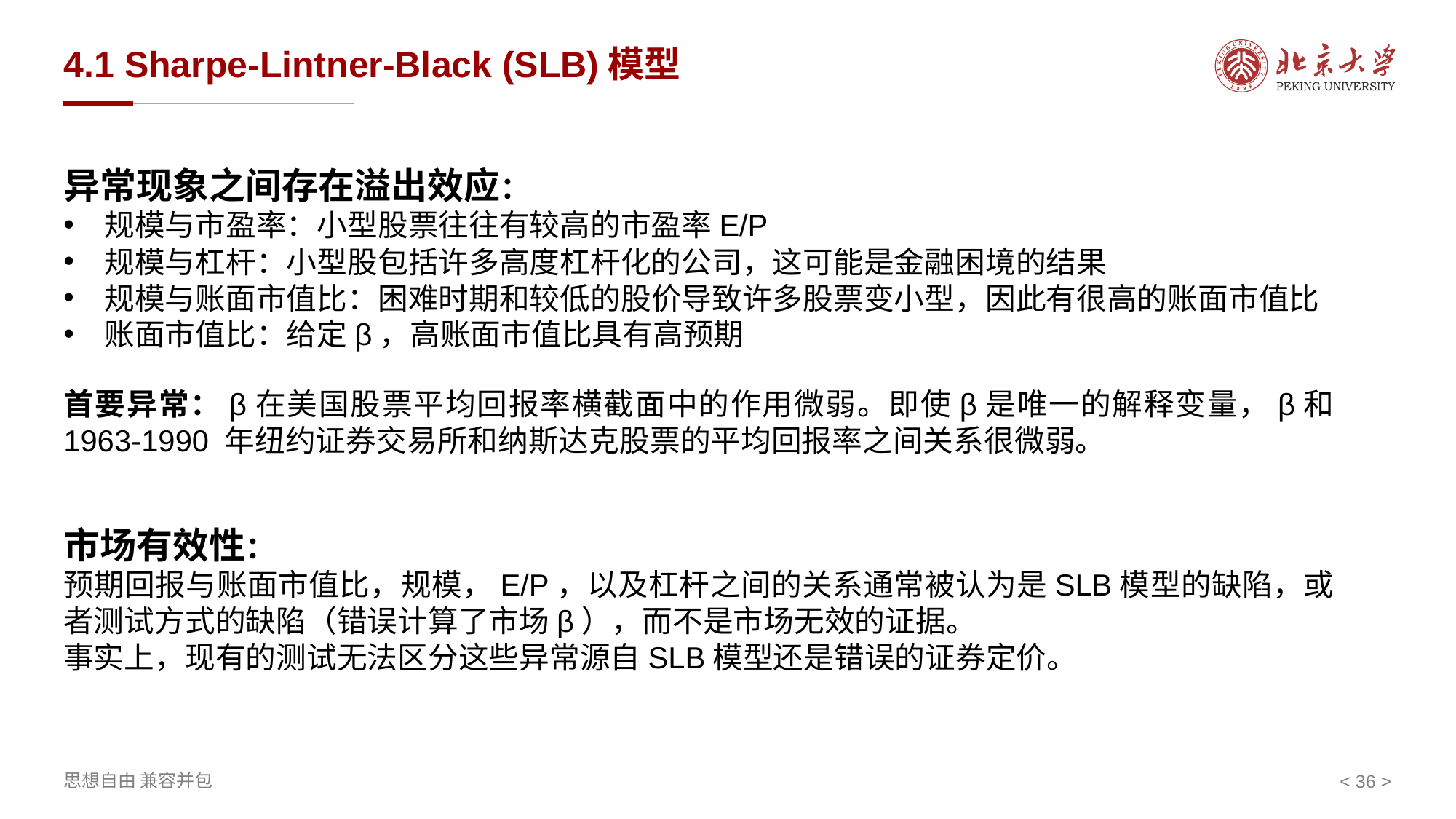

# 4.1 Sharpe-Lintner-Black (SLB)模型
异常现象之间存在溢出效应：
规模与市盈率：小型股票往往有较高的市盈率E/P
规模与杠杆：小型股包括许多高度杠杆化的公司，这可能是金融困境的结果
规模与账面市值比：困难时期和较低的股价导致许多股票变小型，因此有很高的账面市值比
账面市值比：给定β，高账面市值比具有高预期

首要异常：β在美国股票平均回报率横截面中的作用微弱。即使β是唯一的解释变量，β和 1963-1990 年纽约证券交易所和纳斯达克股票的平均回报率之间关系很微弱。
市场有效性：
预期回报与账面市值比，规模，E/P，以及杠杆之间的关系通常被认为是SLB模型的缺陷，或者测试方式的缺陷（错误计算了市场β），而不是市场无效的证据。
事实上，现有的测试无法区分这些异常源自SLB模型还是错误的证券定价。
< 36 >